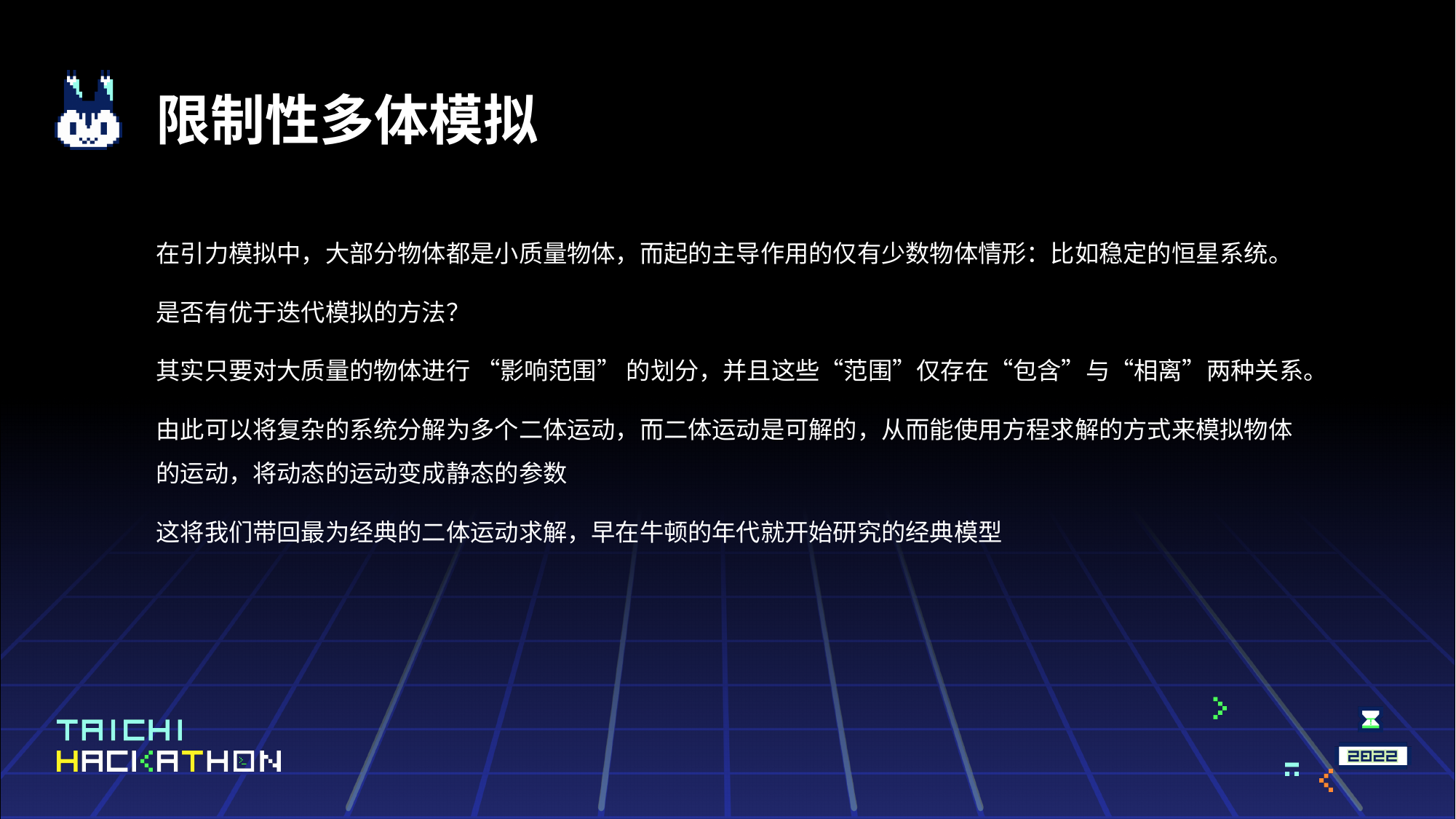

# 限制性多体模拟
在引力模拟中，大部分物体都是小质量物体，而起的主导作用的仅有少数物体情形：比如稳定的恒星系统。
是否有优于迭代模拟的方法？
其实只要对大质量的物体进行 “影响范围” 的划分，并且这些“范围”仅存在“包含”与“相离”两种关系。
由此可以将复杂的系统分解为多个二体运动，而二体运动是可解的，从而能使用方程求解的方式来模拟物体的运动，将动态的运动变成静态的参数
这将我们带回最为经典的二体运动求解，早在牛顿的年代就开始研究的经典模型